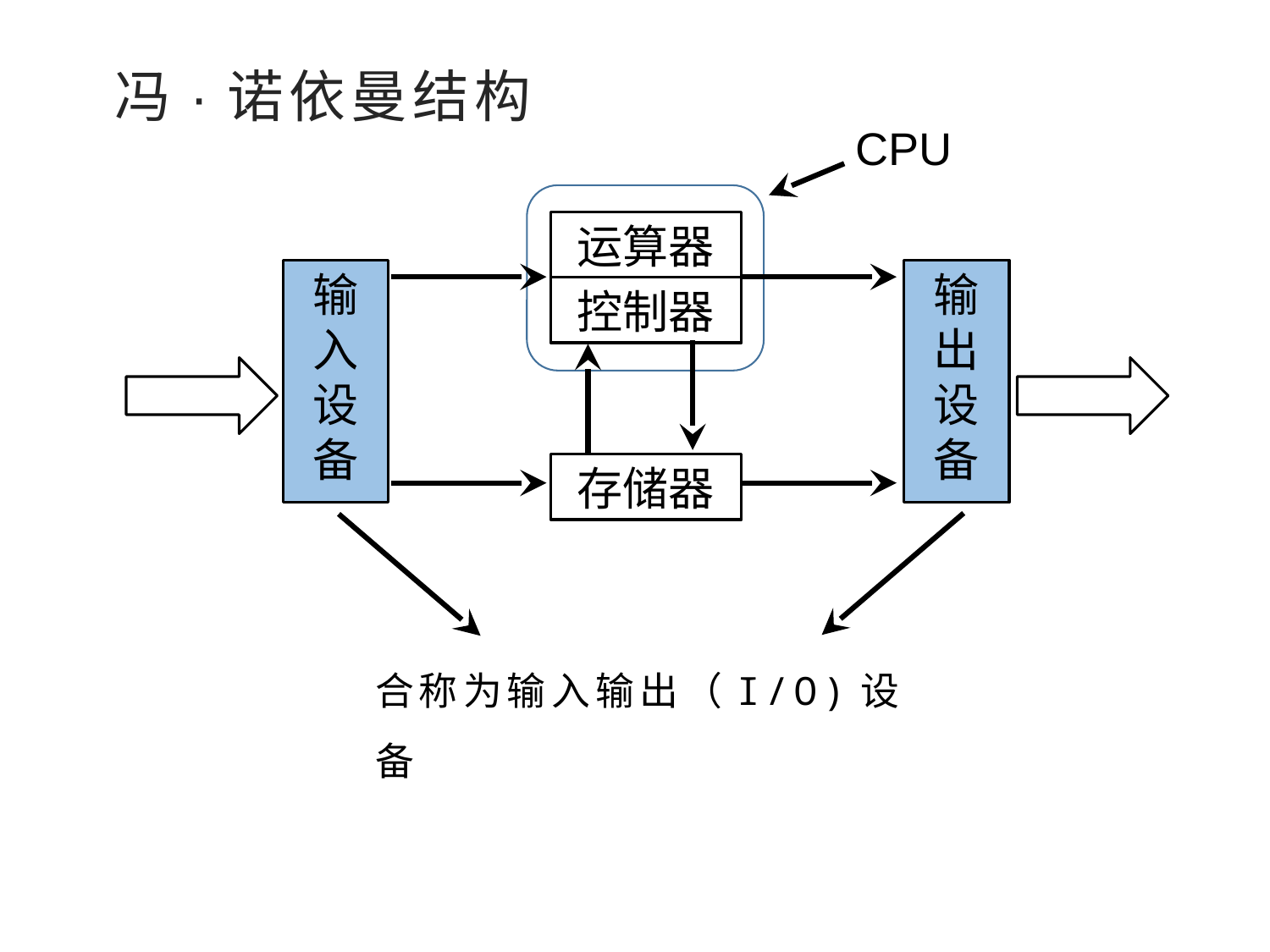

冯·诺依曼结构
CPU

运算器
控制器
输入设备
输出设备

存储器
合称为输入输出（I/O)设备